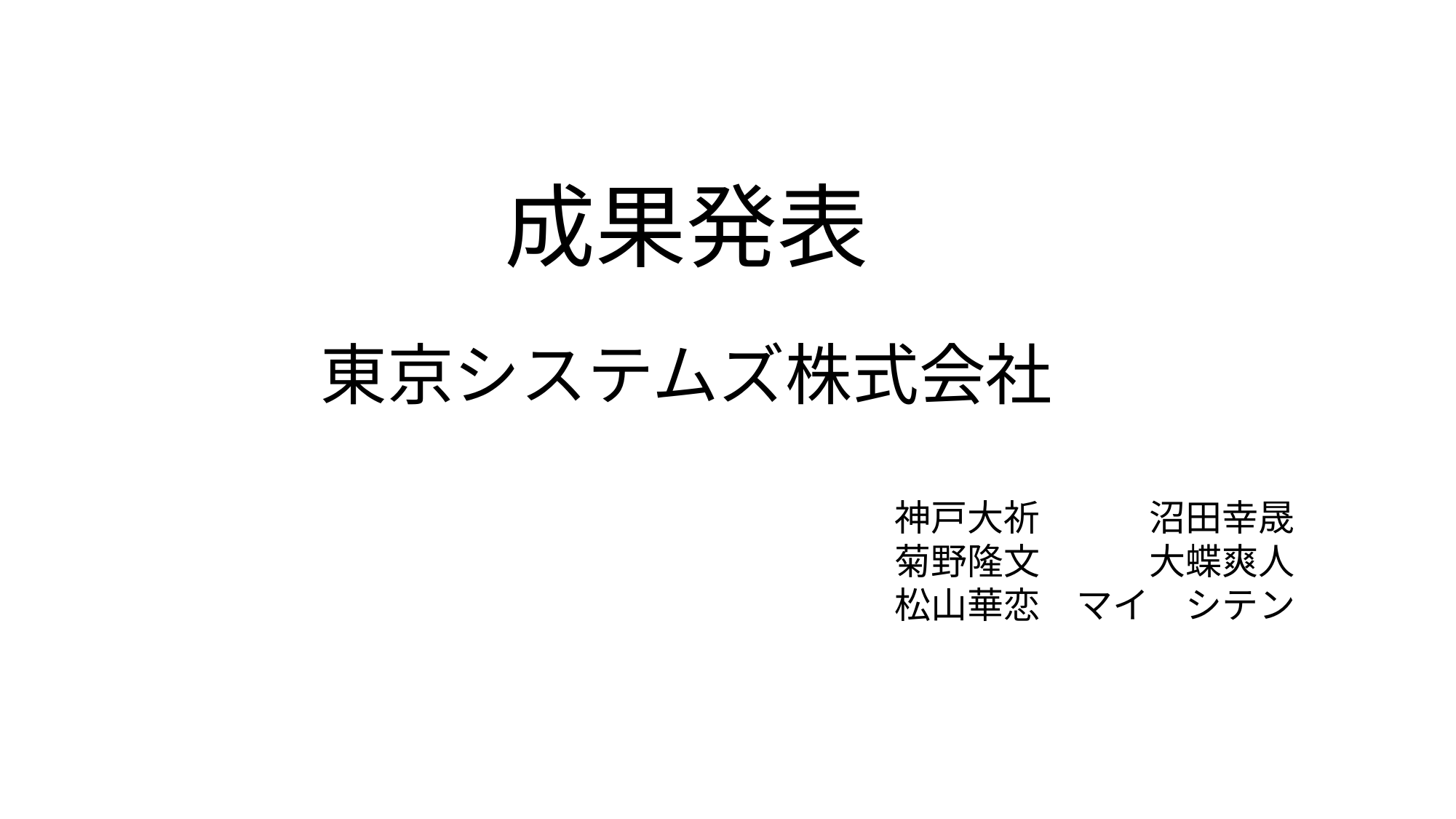

# 成果発表
東京システムズ株式会社

神戸大祈　　　沼田幸晟
　菊野隆文　　　大蝶爽人
　　松山華恋　マイ　シテン